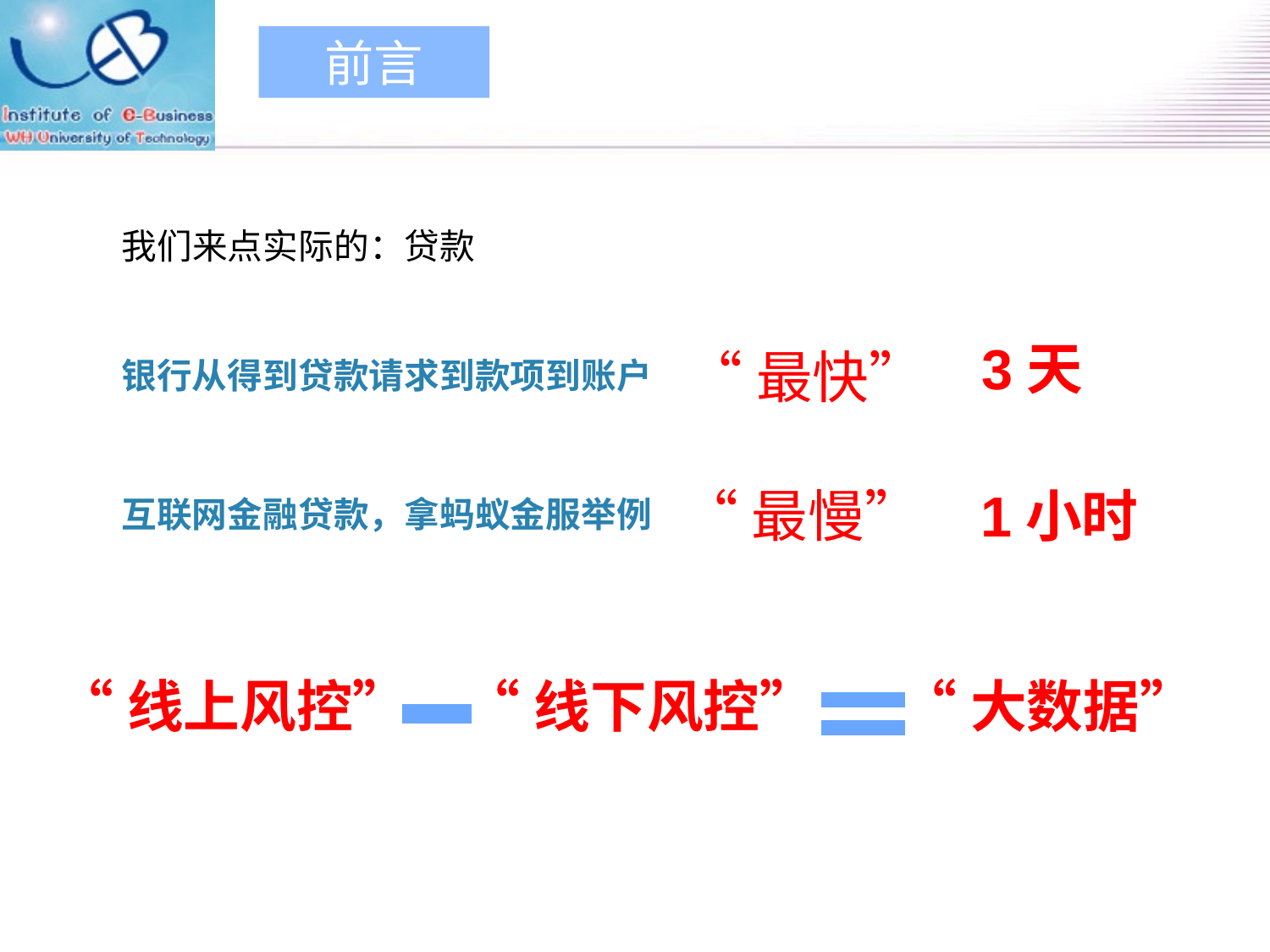

前言
我们来点实际的：贷款
3天
“最快”
银行从得到贷款请求到款项到账户
“最慢”
1小时
互联网金融贷款，拿蚂蚁金服举例
“线上风控”

“线下风控”
“大数据”